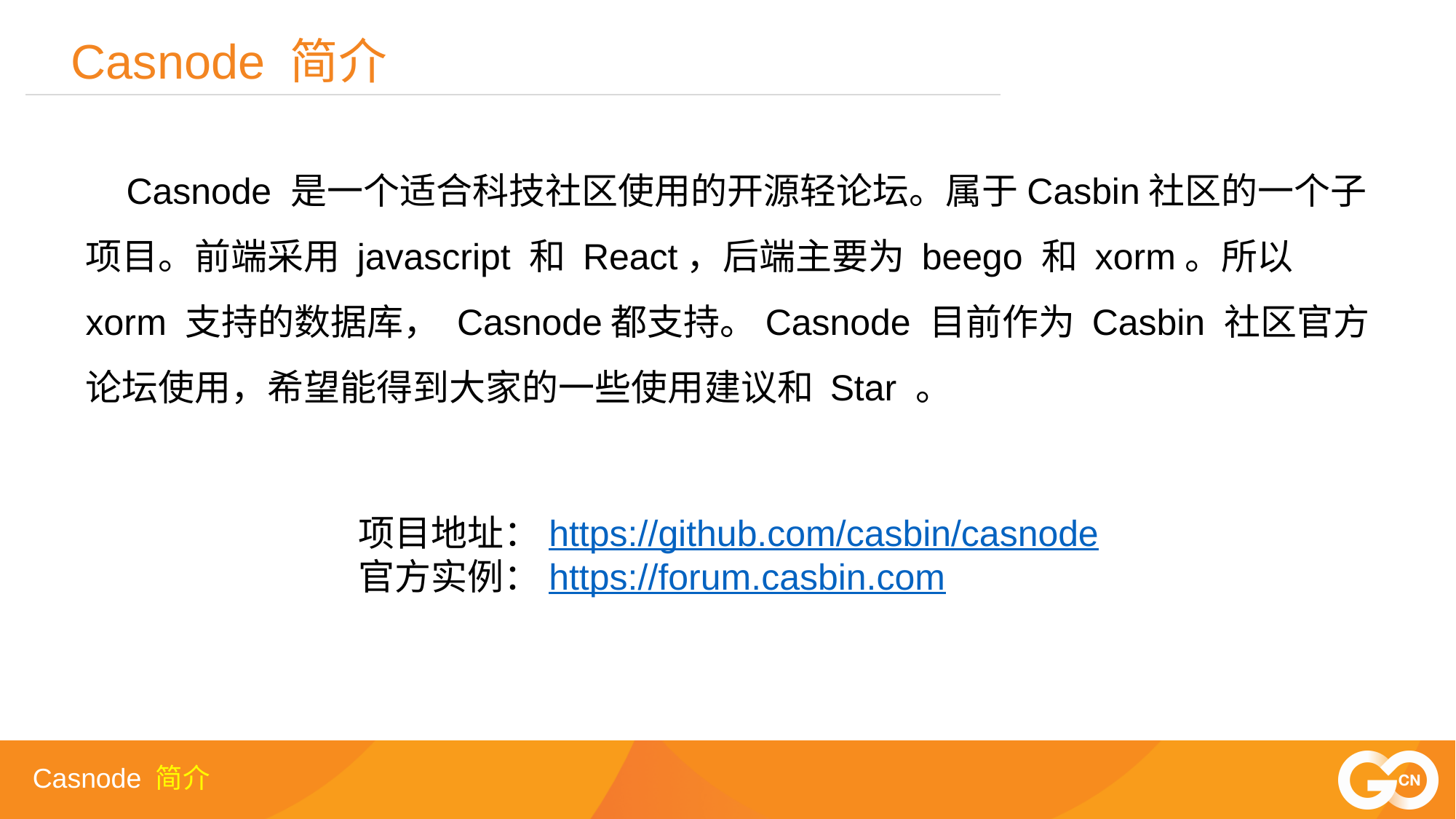

Casnode 简介
    Casnode 是一个适合科技社区使用的开源轻论坛。属于Casbin社区的一个子项目。前端采用 javascript 和 React，后端主要为 beego 和 xorm。所以 xorm 支持的数据库， Casnode都支持。Casnode 目前作为 Casbin 社区官方论坛使用，希望能得到大家的一些使用建议和 Star 。
项目地址：https://github.com/casbin/casnode
官方实例：https://forum.casbin.com
Casnode 简介